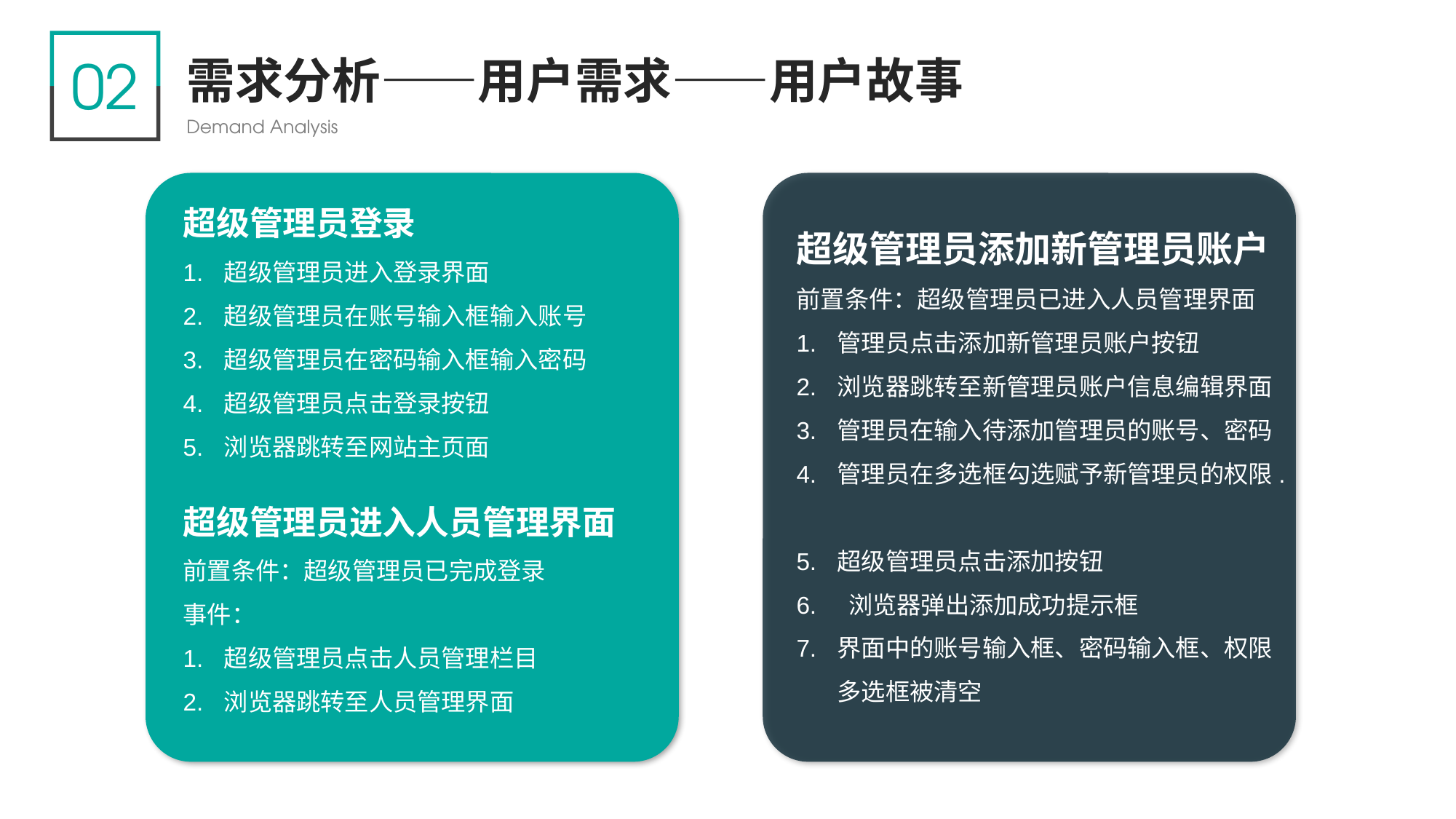

02
需求分析——用户需求——用户故事
Demand Analysis

超级管理员登录
超级管理员进入登录界面
超级管理员在账号输入框输入账号
超级管理员在密码输入框输入密码
超级管理员点击登录按钮
浏览器跳转至网站主页面

超级管理员添加新管理员账户
前置条件：超级管理员已进入人员管理界面
管理员点击添加新管理员账户按钮
浏览器跳转至新管理员账户信息编辑界面
管理员在输入待添加管理员的账号、密码
管理员在多选框勾选赋予新管理员的权限.
超级管理员点击添加按钮
 浏览器弹出添加成功提示框
界面中的账号输入框、密码输入框、权限多选框被清空

超级管理员进入人员管理界面
前置条件：超级管理员已完成登录
事件：
超级管理员点击人员管理栏目
浏览器跳转至人员管理界面